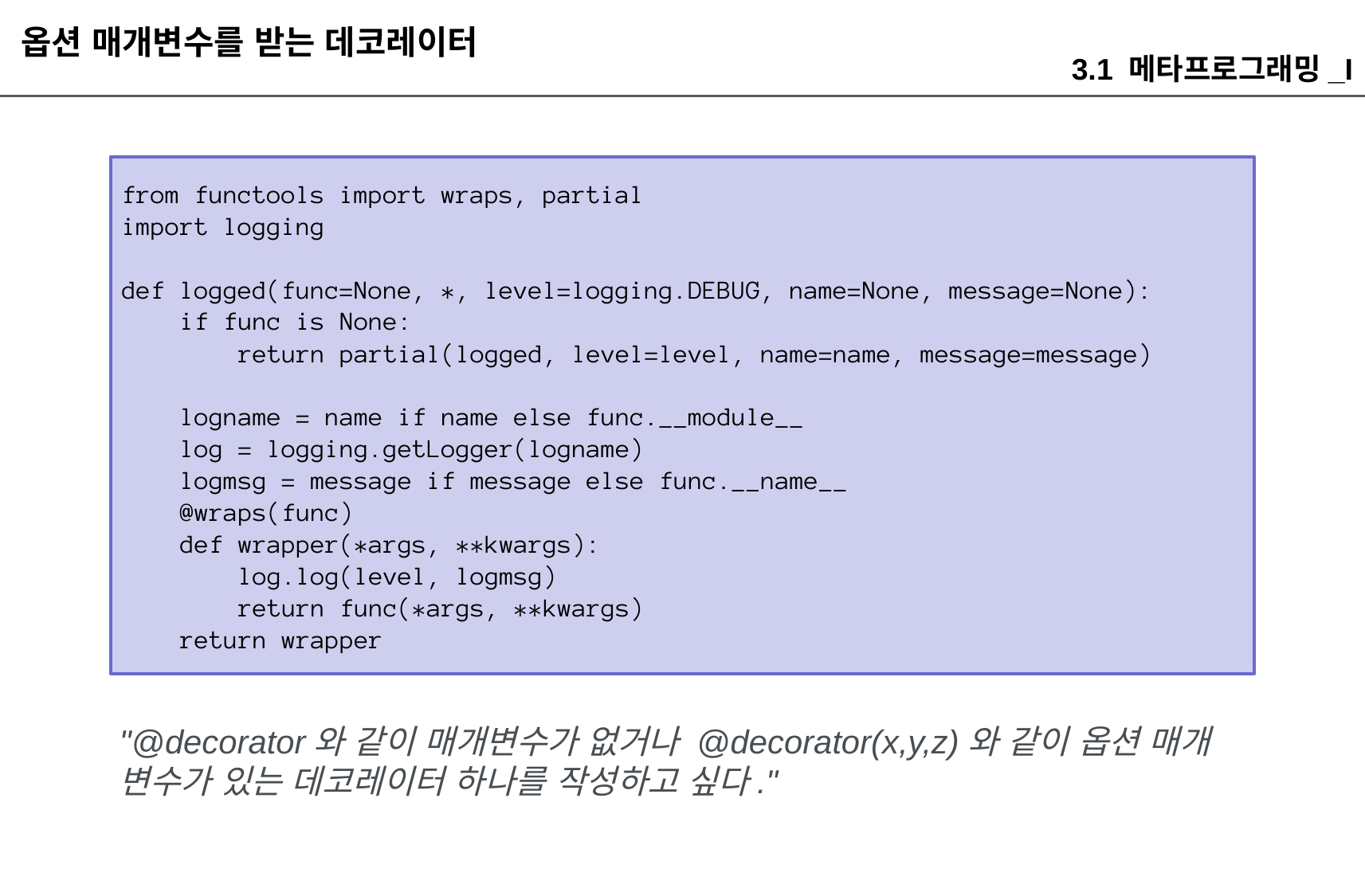

옵션 매개변수를 받는 데코레이터
3.1 메타프로그래밍_I
from functools import wraps, partial
import logging

def logged(func=None, *, level=logging.DEBUG, name=None, message=None):
    if func is None:
        return partial(logged, level=level, name=name, message=message)

    logname = name if name else func.__module__
    log = logging.getLogger(logname)
    logmsg = message if message else func.__name__
    @wraps(func)
    def wrapper(*args, **kwargs):
        log.log(level, logmsg)
        return func(*args, **kwargs)
    return wrapper
"@decorator와 같이 매개변수가 없거나 @decorator(x,y,z)와 같이 옵션 매개 변수가 있는 데코레이터 하나를 작성하고 싶다."